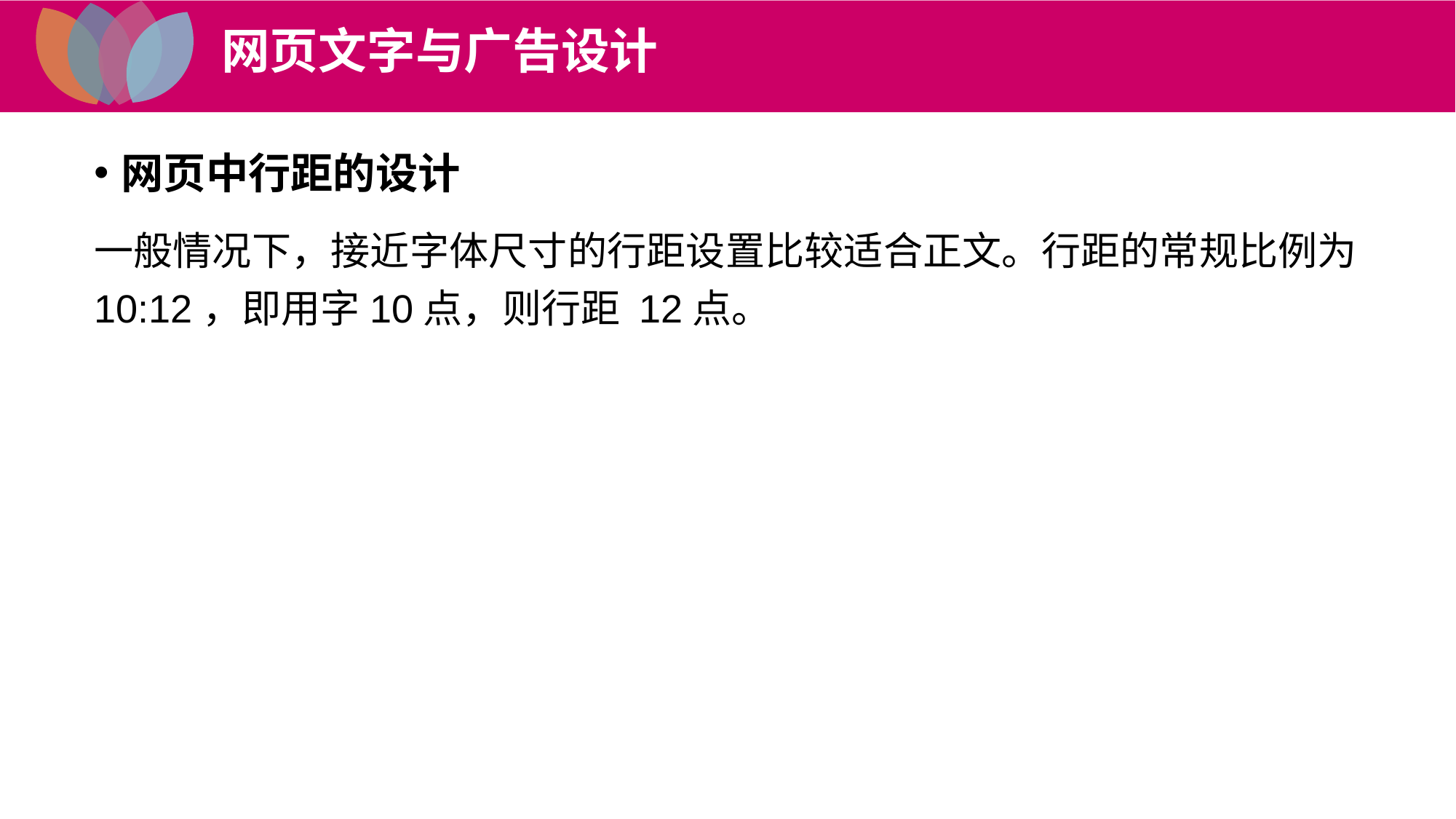

网页文字与广告设计
网页中行距的设计
一般情况下，接近字体尺寸的行距设置比较适合正文。行距的常规比例为10:12，即用字10点，则行距 12点。